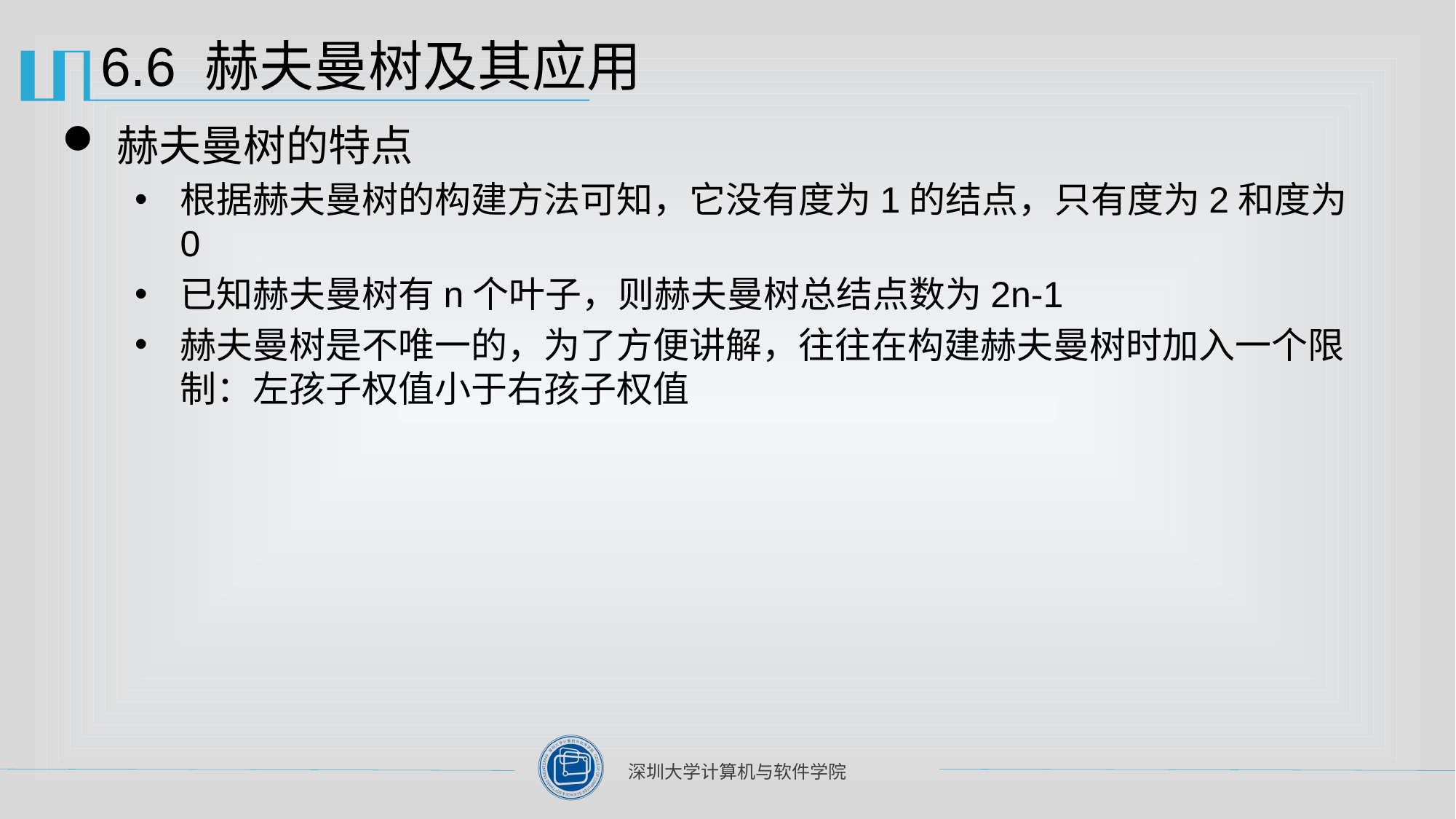

# 6.6 赫夫曼树及其应用
赫夫曼树的特点
根据赫夫曼树的构建方法可知，它没有度为1的结点，只有度为2和度为0
已知赫夫曼树有n个叶子，则赫夫曼树总结点数为2n-1
赫夫曼树是不唯一的，为了方便讲解，往往在构建赫夫曼树时加入一个限制：左孩子权值小于右孩子权值

85